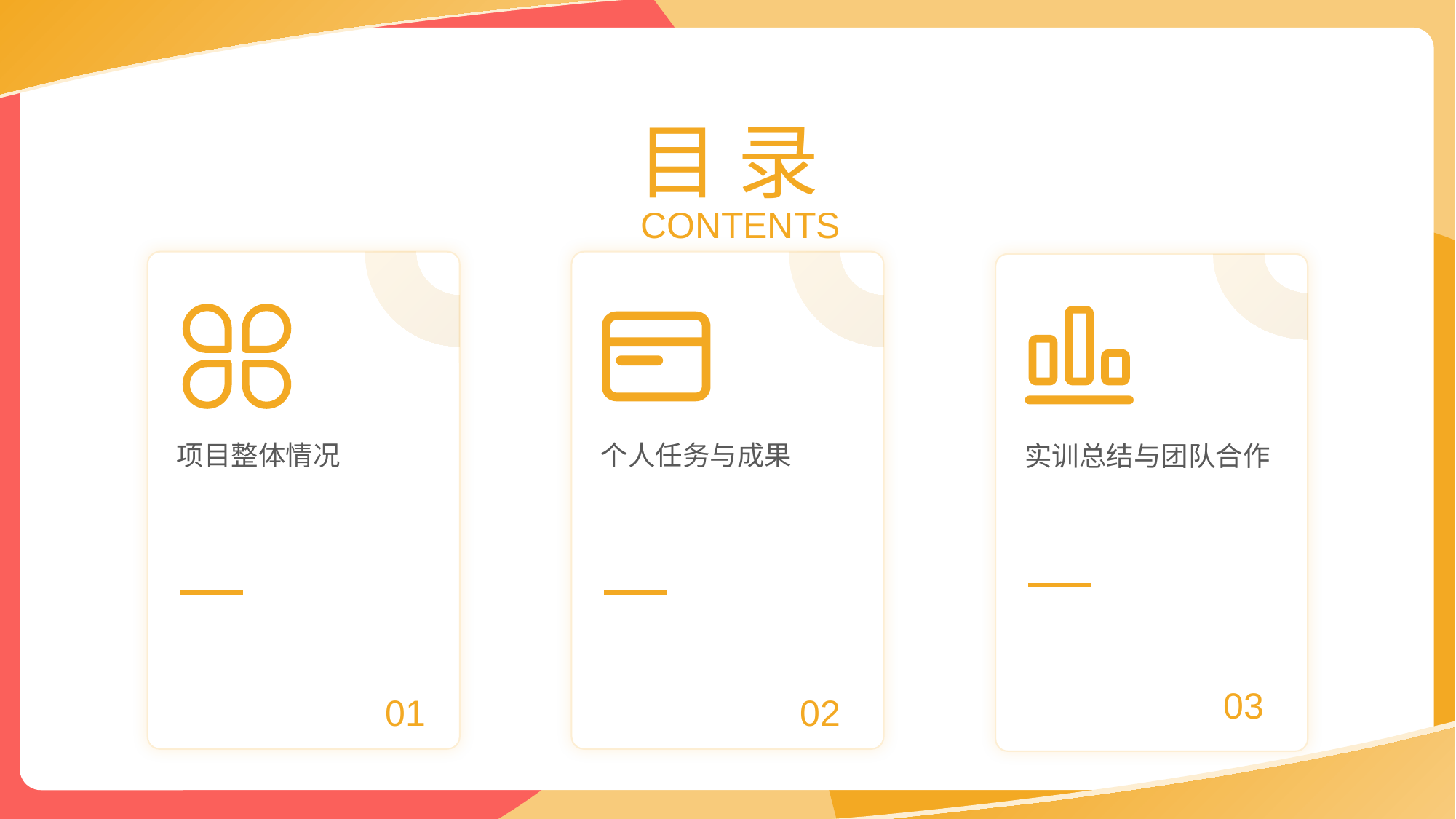

目 录
CONTENTS

项目整体情况
个人任务与成果
实训总结与团队合作
03
01
02